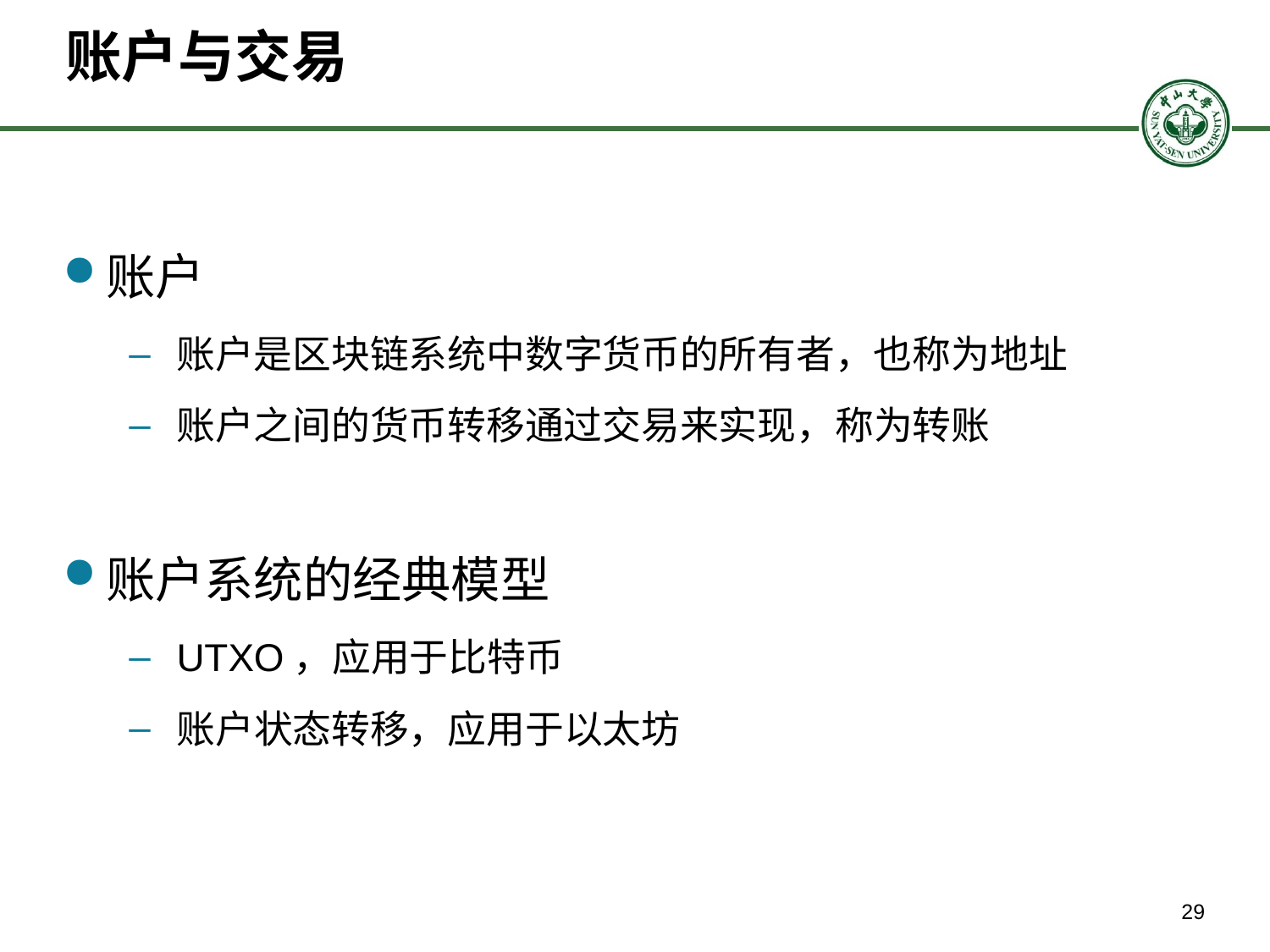

# 账户与交易
账户
账户是区块链系统中数字货币的所有者，也称为地址
账户之间的货币转移通过交易来实现，称为转账

账户系统的经典模型
UTXO，应用于比特币
账户状态转移，应用于以太坊